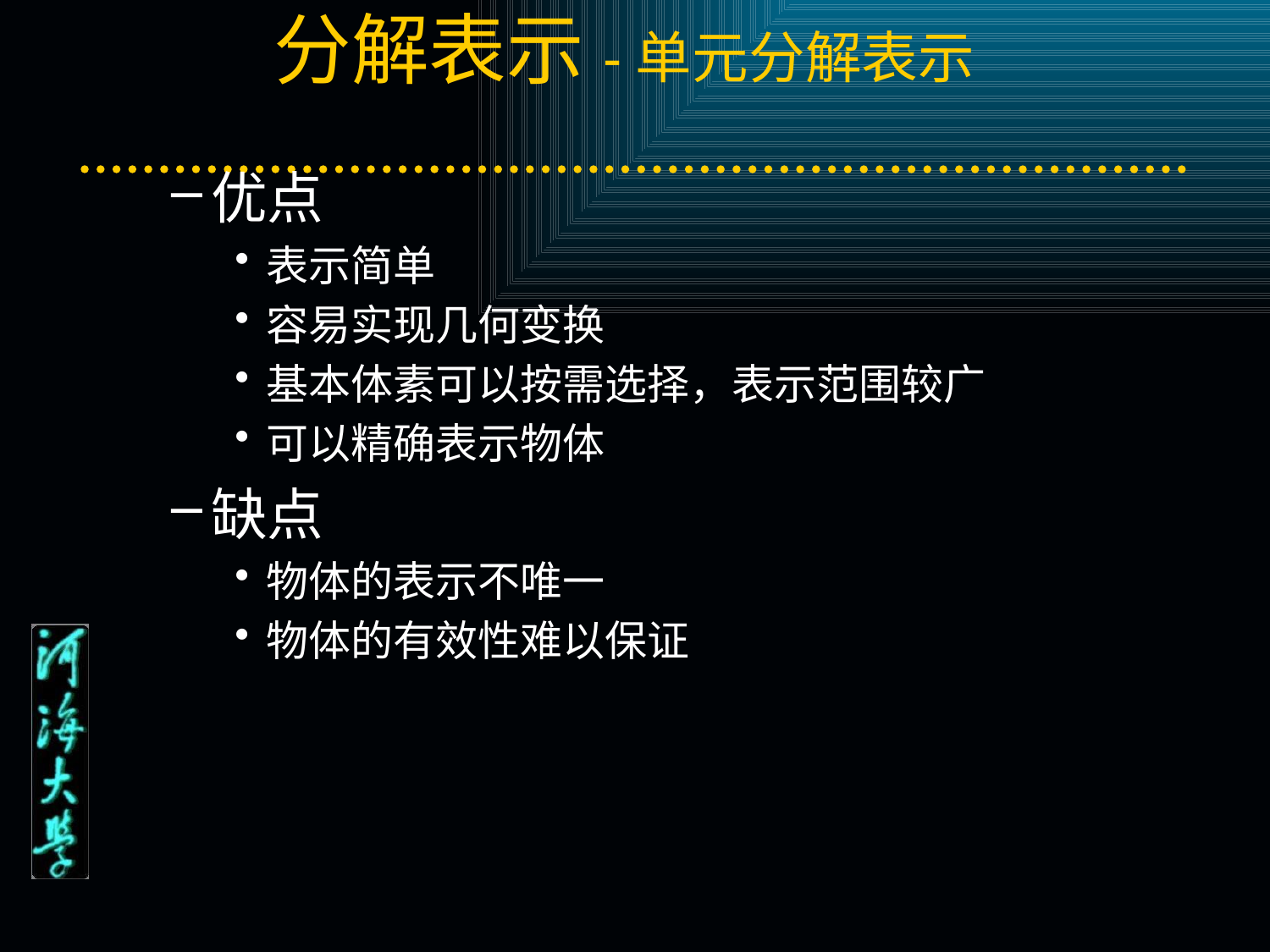

# 分解表示-单元分解表示
优点
表示简单
容易实现几何变换
基本体素可以按需选择，表示范围较广
可以精确表示物体
缺点
物体的表示不唯一
物体的有效性难以保证
44